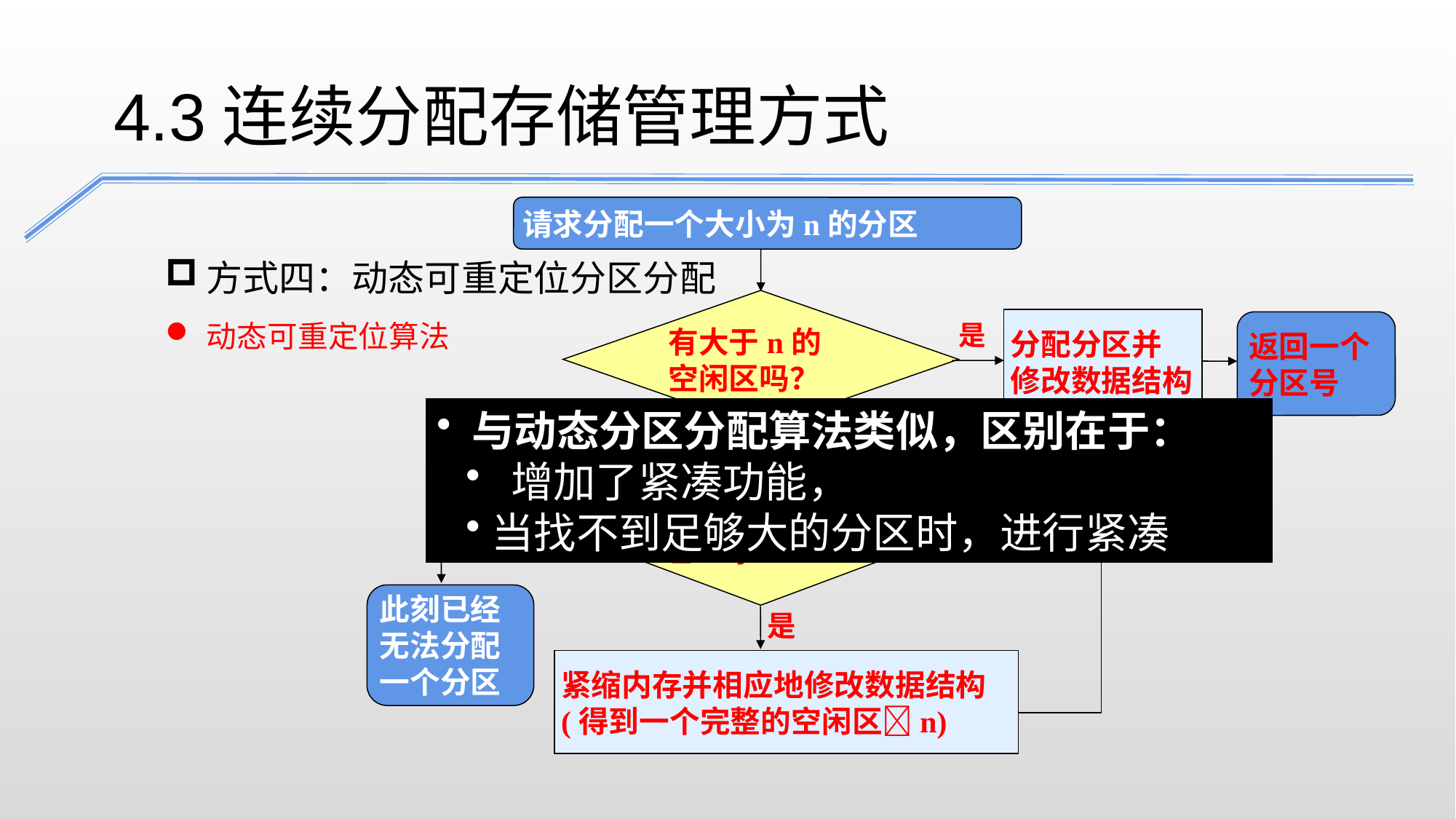

4.3连续分配存储管理方式

请求分配一个大小为n的分区
方式四：动态可重定位分区分配
动态可重定位算法

有大于n的
空闲区吗？
是

分配分区并
修改数据结构
返回一个
分区号

 与动态分区分配算法类似，区别在于：
 增加了紧凑功能，
当找不到足够大的分区时，进行紧凑
否

空闲区的总和
≥n吗？
否

此刻已经
无法分配
一个分区
是

紧缩内存并相应地修改数据结构
(得到一个完整的空闲区≥n)